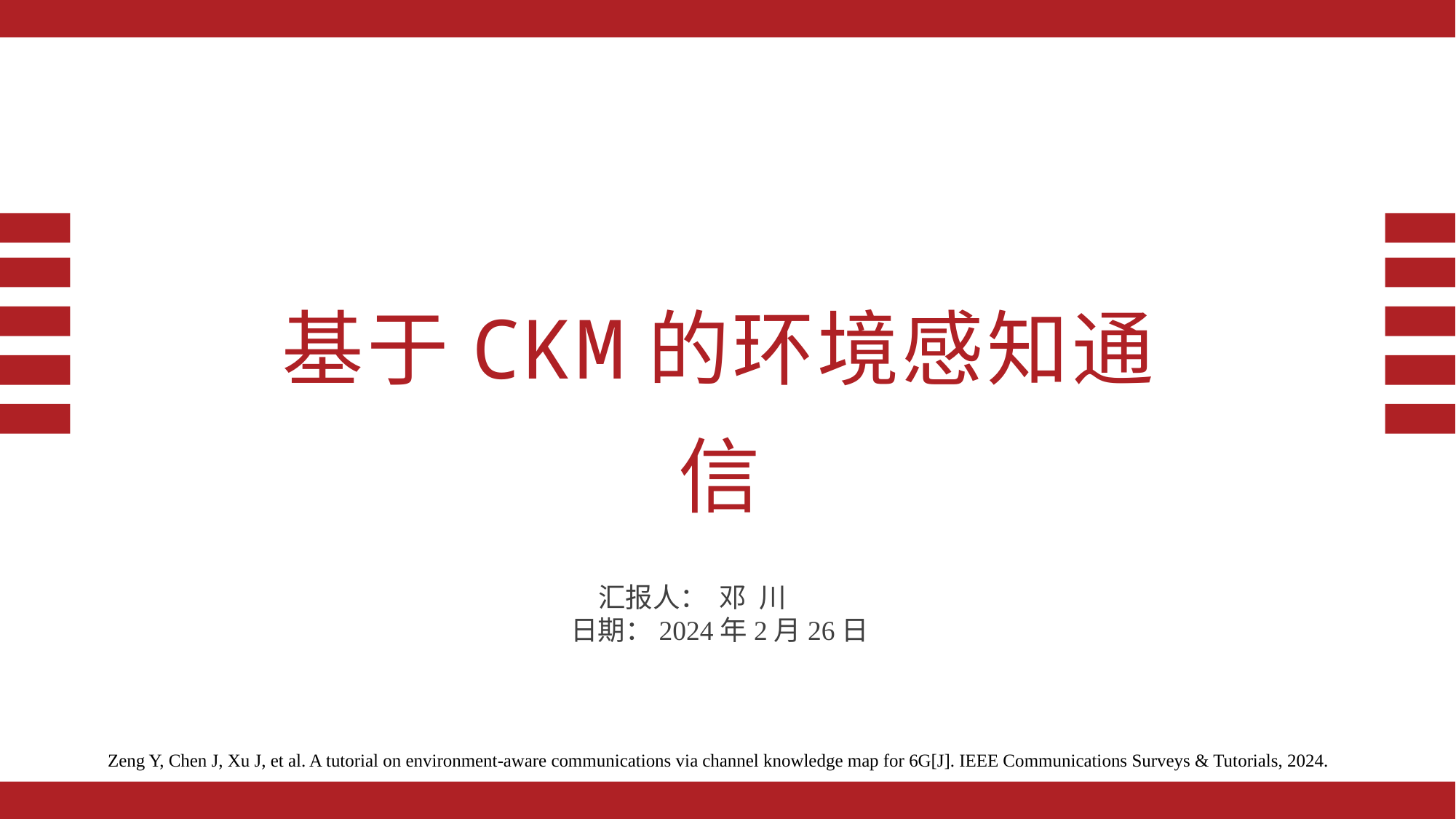

基于CKM的环境感知通信

汇报人：  邓  川——
日期：2024年2月26日
Zeng Y, Chen J, Xu J, et al. A tutorial on environment-aware communications via channel knowledge map for 6G[J]. IEEE Communications Surveys & Tutorials, 2024.